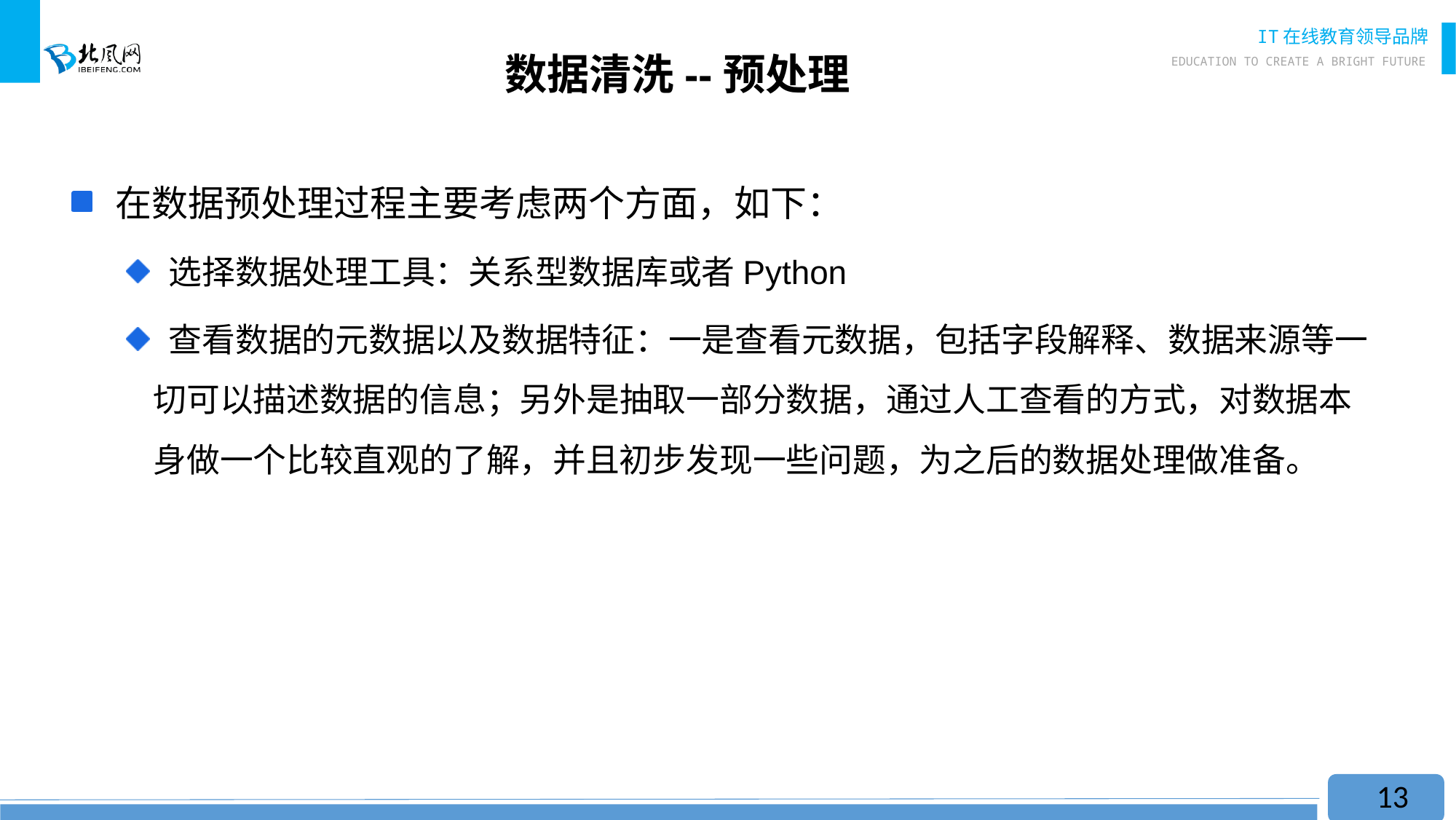

# 数据清洗--预处理
 在数据预处理过程主要考虑两个方面，如下：
 选择数据处理工具：关系型数据库或者Python
 查看数据的元数据以及数据特征：一是查看元数据，包括字段解释、数据来源等一切可以描述数据的信息；另外是抽取一部分数据，通过人工查看的方式，对数据本身做一个比较直观的了解，并且初步发现一些问题，为之后的数据处理做准备。